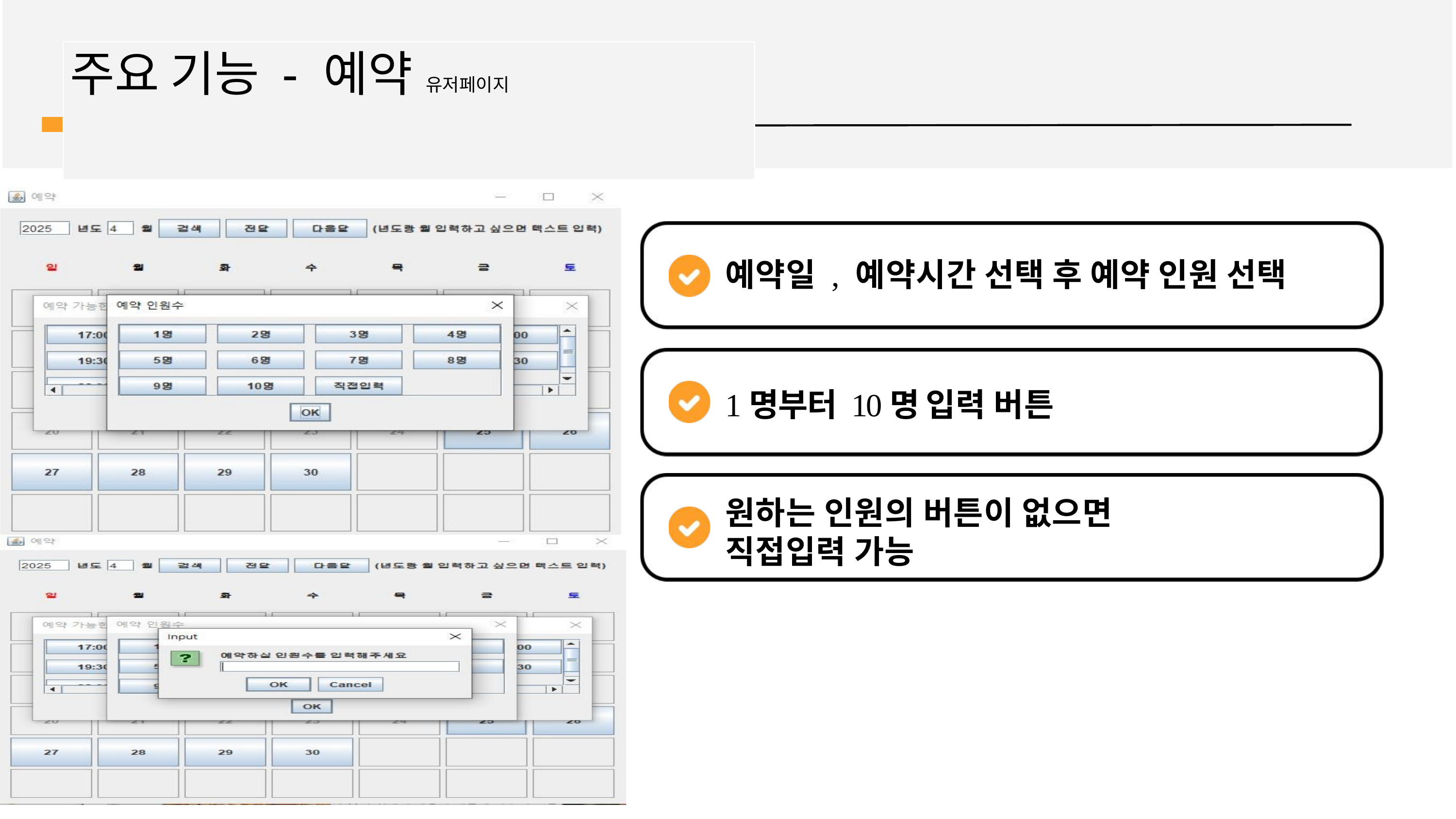

# 주요 기능 - 예약 유저페이지

예약일 , 예약시간 선택 후 예약 인원 선택

1명부터 10명 입력 버튼

원하는 인원의 버튼이 없으면  직접입력 가능